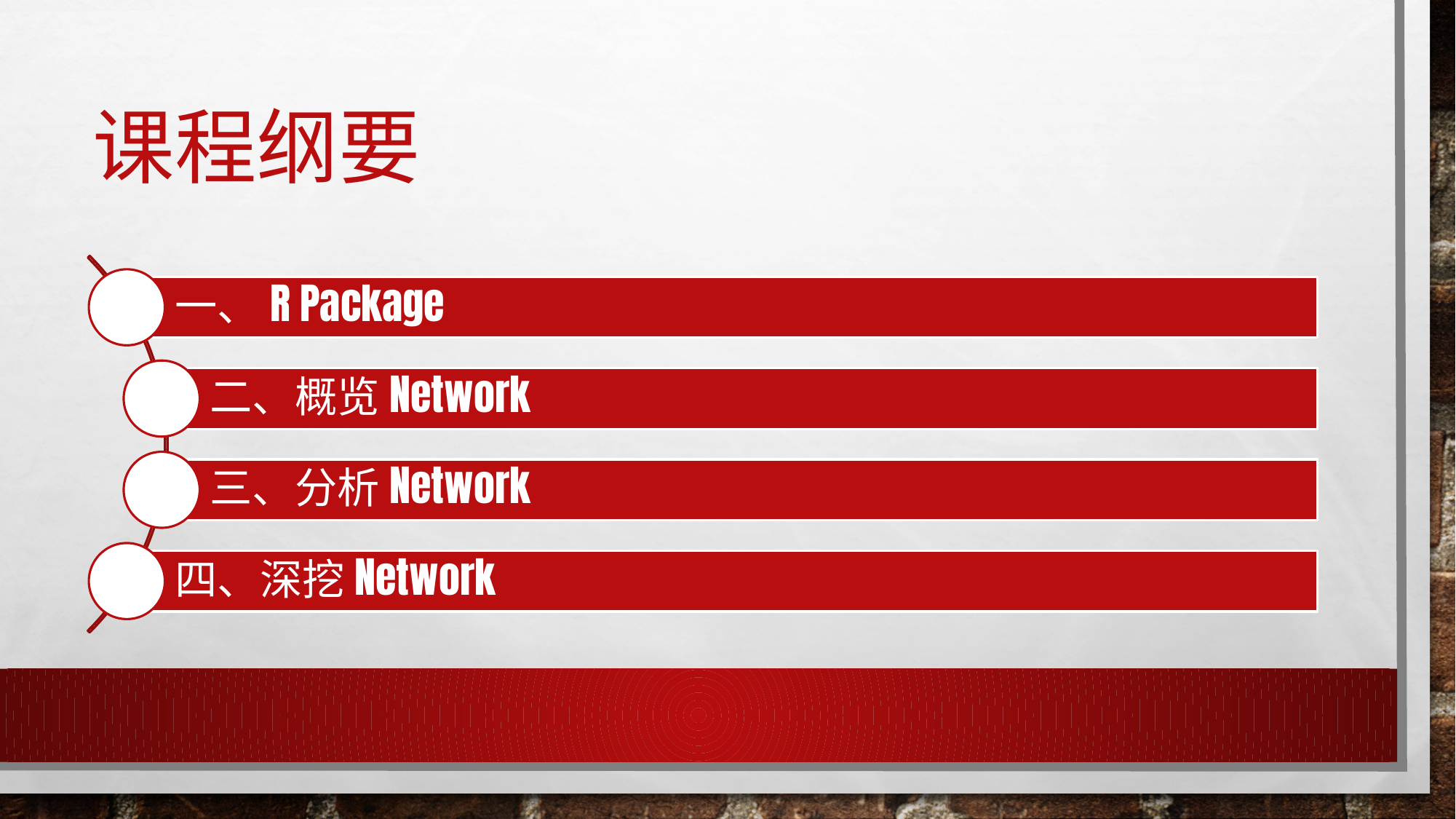

# 课程纲要
一、R Package
二、概览Network
三、分析Network
四、深挖Network